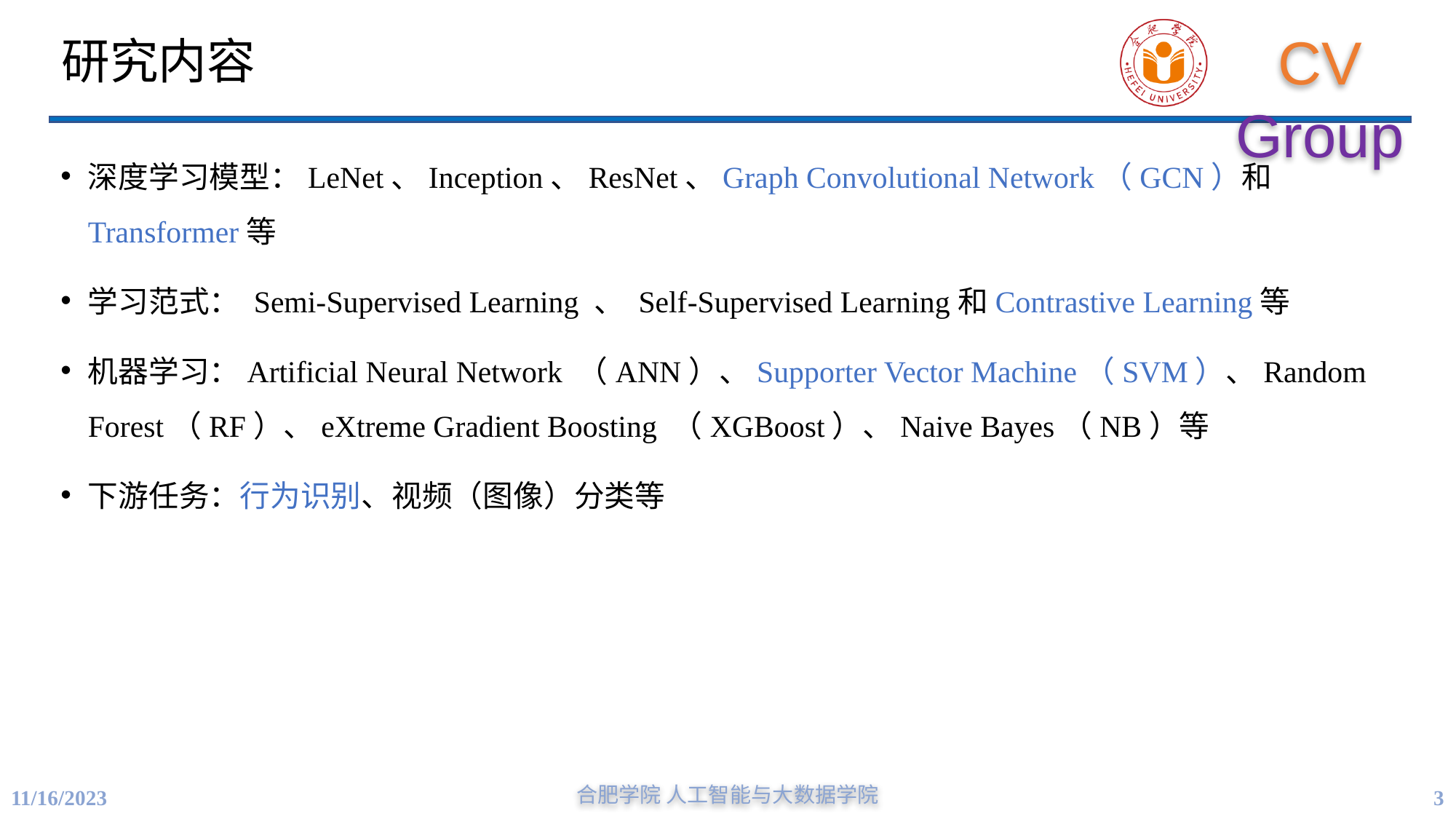

# 研究内容
深度学习模型：LeNet、Inception、ResNet、Graph Convolutional Network（GCN）和Transformer等
学习范式： Semi-Supervised Learning 、 Self-Supervised Learning和Contrastive Learning等
机器学习：Artificial Neural Network （ANN）、Supporter Vector Machine（SVM）、Random Forest（RF）、eXtreme Gradient Boosting （XGBoost）、Naive Bayes（NB）等
下游任务：行为识别、视频（图像）分类等

合肥学院 人工智能与大数据学院
3
11/16/2023